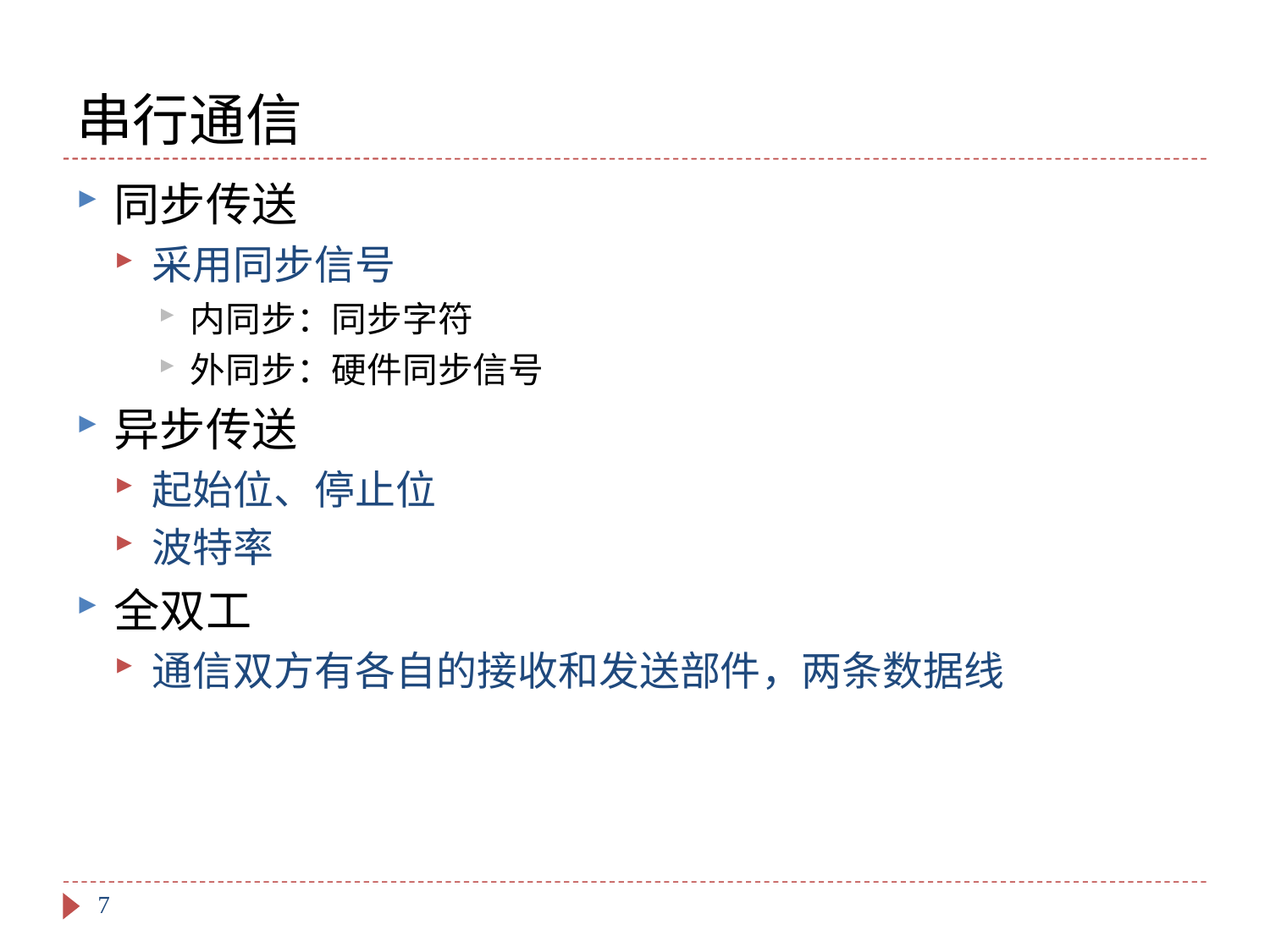

# 串行通信
同步传送
采用同步信号
内同步：同步字符
外同步：硬件同步信号
异步传送
起始位、停止位
波特率
全双工
通信双方有各自的接收和发送部件，两条数据线

7